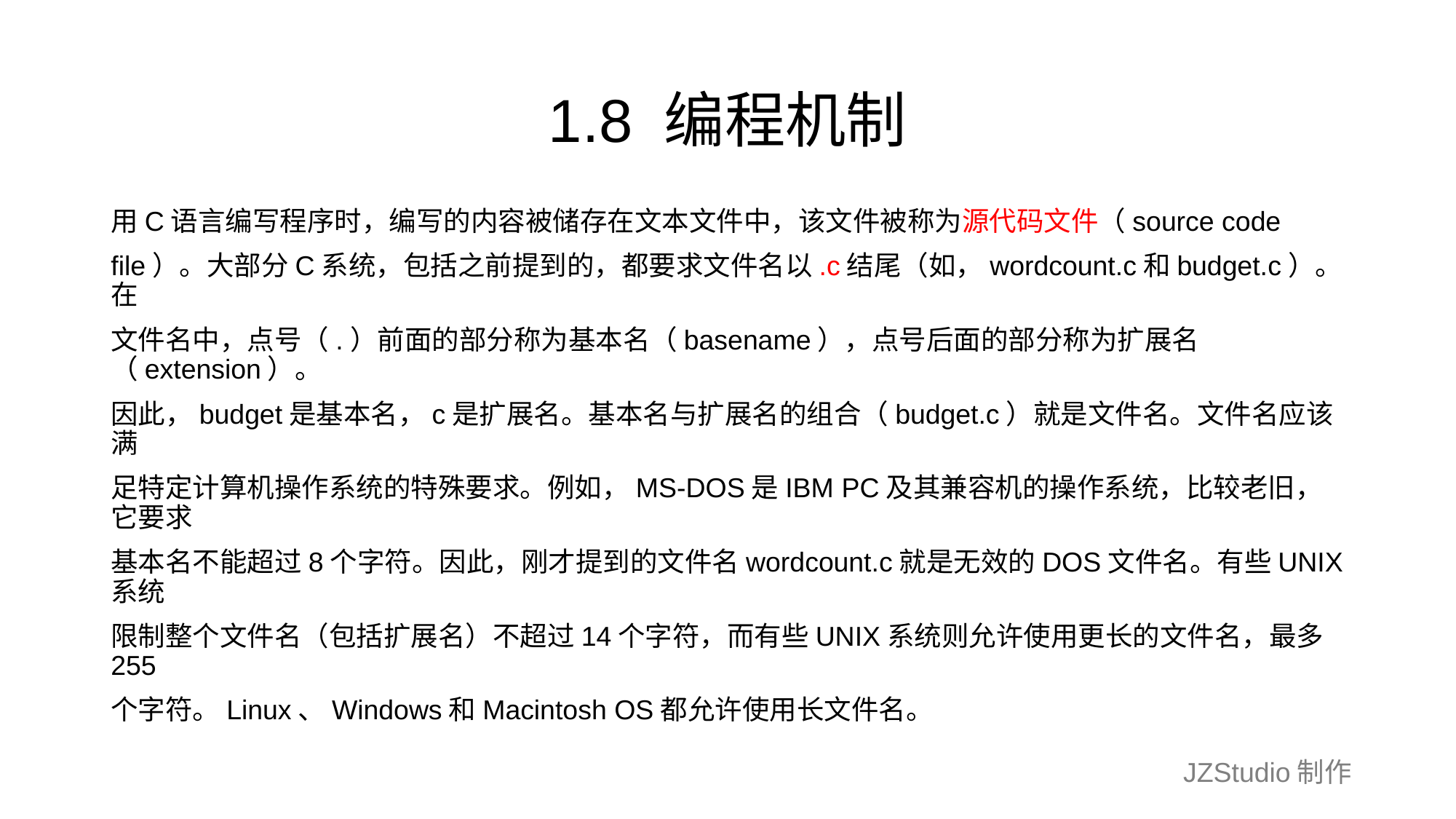

# 1.8 编程机制
用C语言编写程序时，编写的内容被储存在文本文件中，该文件被称为源代码文件（source code
file）。大部分C系统，包括之前提到的，都要求文件名以.c结尾（如，wordcount.c和budget.c）。在
文件名中，点号（.）前面的部分称为基本名（basename），点号后面的部分称为扩展名（extension）。
因此，budget是基本名，c是扩展名。基本名与扩展名的组合（budget.c）就是文件名。文件名应该满
足特定计算机操作系统的特殊要求。例如，MS-DOS是IBM PC及其兼容机的操作系统，比较老旧，它要求
基本名不能超过8个字符。因此，刚才提到的文件名wordcount.c就是无效的DOS文件名。有些UNIX系统
限制整个文件名（包括扩展名）不超过14个字符，而有些UNIX系统则允许使用更长的文件名，最多255
个字符。Linux、Windows和Macintosh OS都允许使用长文件名。